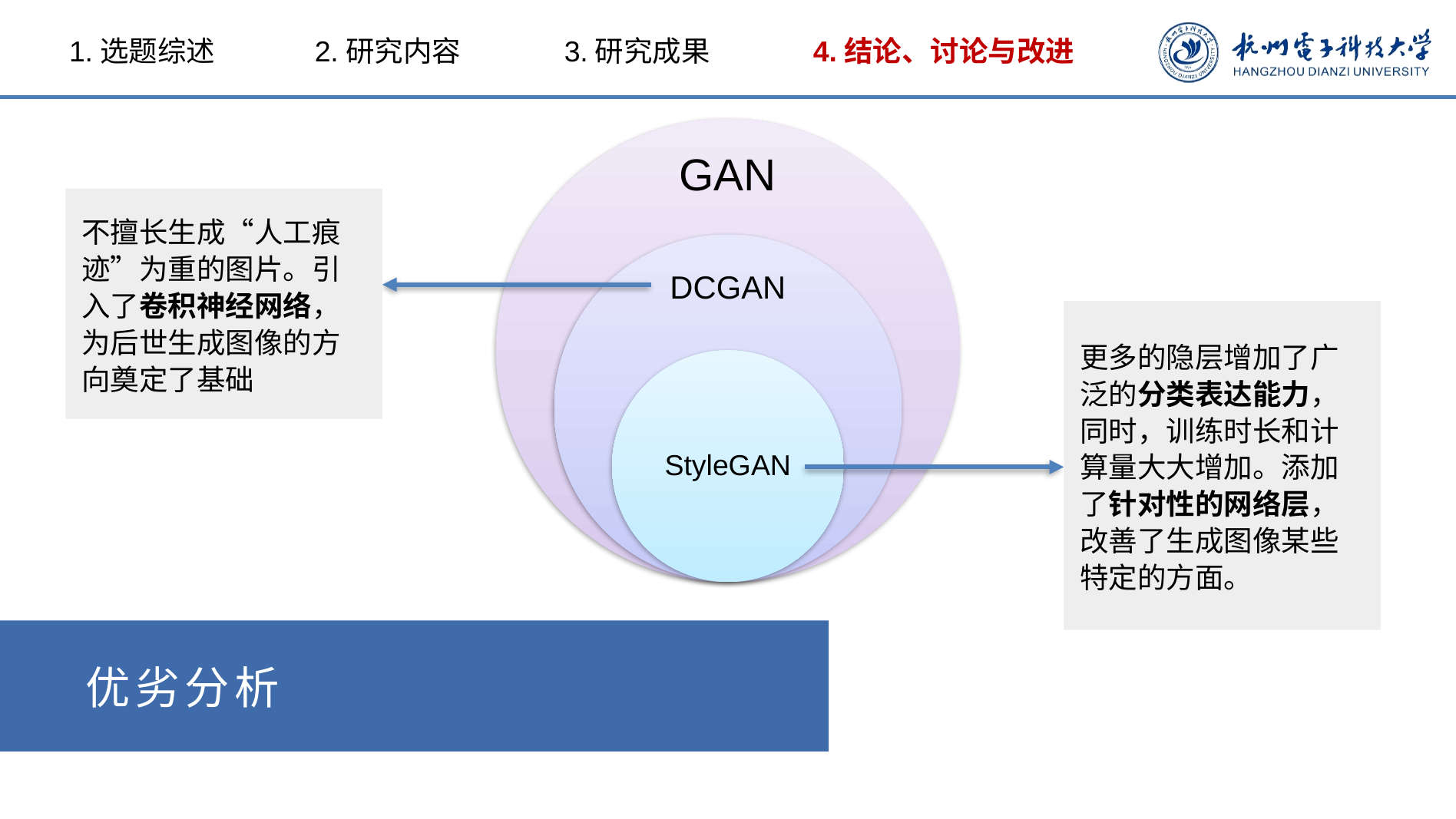

1.选题综述
2.研究内容
3.研究成果
4.结论、讨论与改进
GAN
DCGAN
StyleGAN
不擅长生成“人工痕迹”为重的图片。引入了卷积神经网络，为后世生成图像的方向奠定了基础
更多的隐层增加了广泛的分类表达能力，同时，训练时长和计算量大大增加。添加了针对性的网络层，改善了生成图像某些特定的方面。
    优劣分析